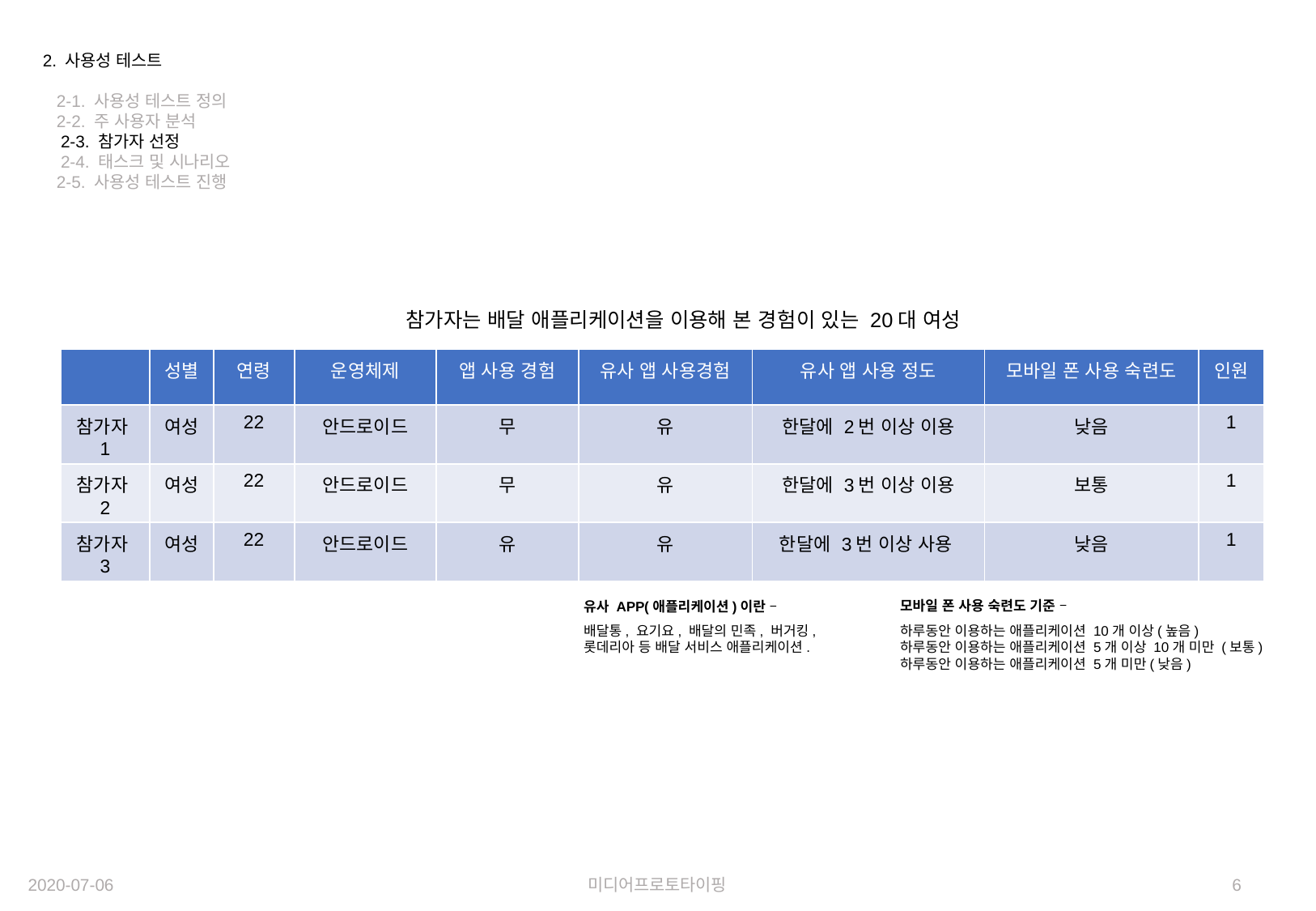

2. 사용성 테스트
   2-1. 사용성 테스트 정의
   2-2. 주 사용자 분석
   2-3. 참가자 선정
   2-4. 태스크 및 시나리오
   2-5. 사용성 테스트 진행
참가자는 배달 애플리케이션을 이용해 본 경험이 있는 20대 여성
|  | 성별 | 연령 | 운영체제 | 앱 사용 경험 | 유사 앱 사용경험 | 유사 앱 사용 정도 | 모바일 폰 사용 숙련도 | 인원 |
| --- | --- | --- | --- | --- | --- | --- | --- | --- |
| 참가자1 | 여성 | 22 | 안드로이드 | 무 | 유 | 한달에 2번 이상 이용 | 낮음 | 1 |
| 참가자2 | 여성 | 22 | 안드로이드 | 무 | 유 | 한달에 3번 이상 이용 | 보통 | 1 |
| 참가자3 | 여성 | 22 | 안드로이드 | 유 | 유 | 한달에 3번 이상 사용 | 낮음 | 1 |
모바일 폰 사용 숙련도 기준 –
하루동안 이용하는 애플리케이션 10개 이상(높음)
하루동안 이용하는 애플리케이션 5개 이상 10개 미만 (보통)
하루동안 이용하는 애플리케이션 5개 미만(낮음)

유사 APP(애플리케이션)이란 –
배달통, 요기요, 배달의 민족, 버거킹,
롯데리아 등 배달 서비스 애플리케이션.